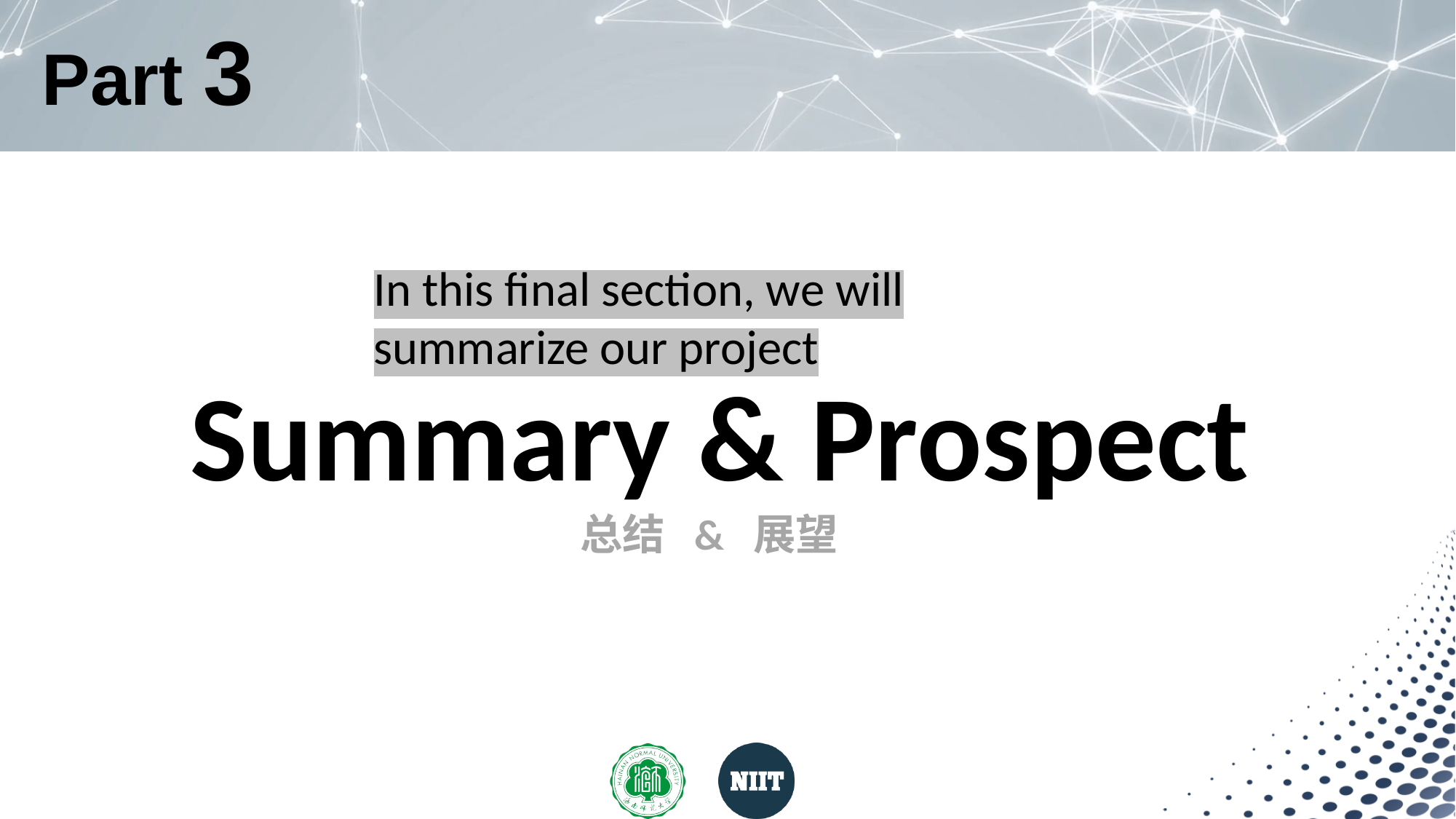

# Part 3
In this final section, we will summarize our project
Summary & Prospect
总结  &  展望